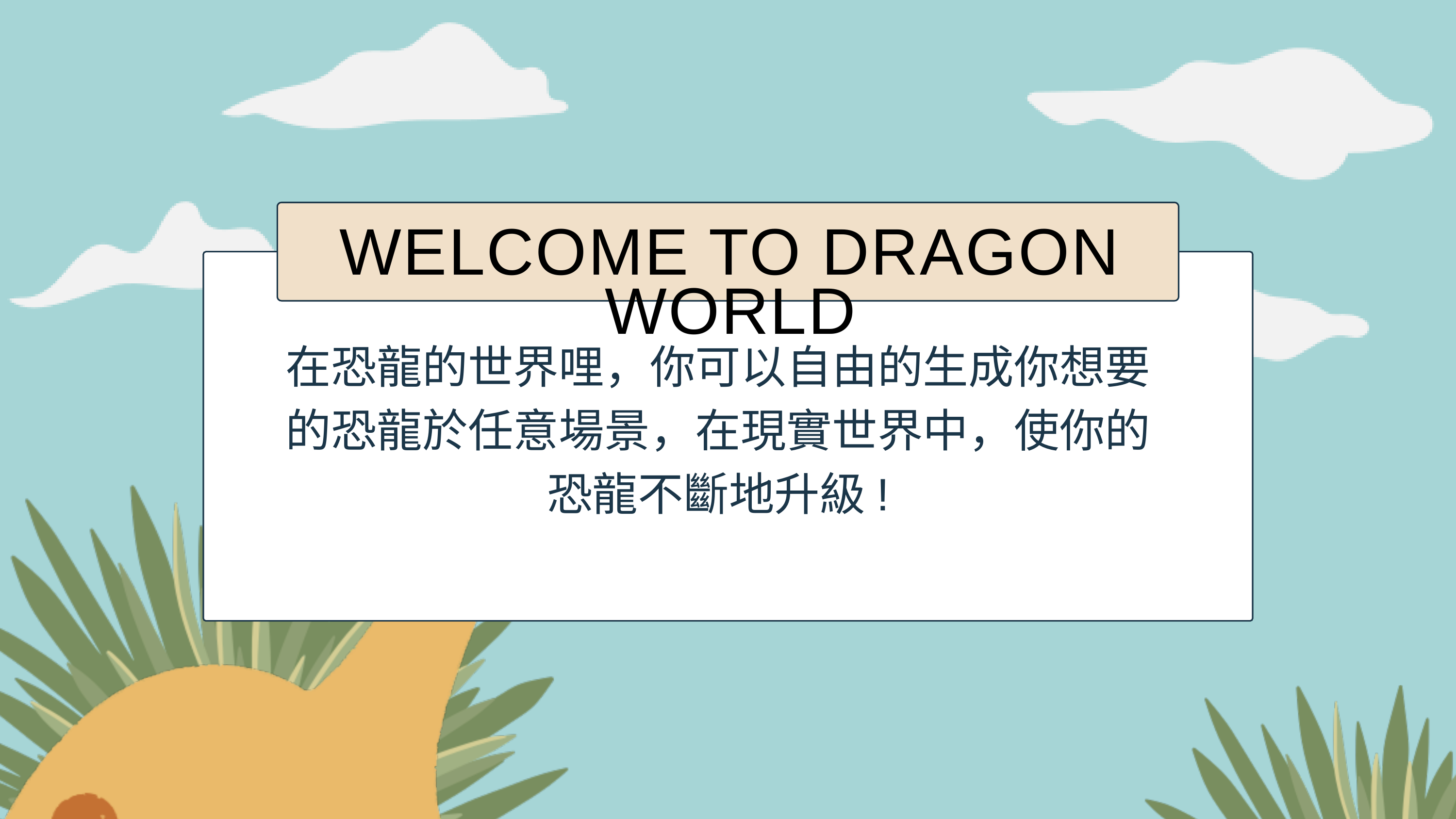

WELCOME TO DRAGON WORLD

在恐龍的世界哩，你可以自由的生成你想要的恐龍於任意場景，在現實世界中，使你的恐龍不斷地升級!